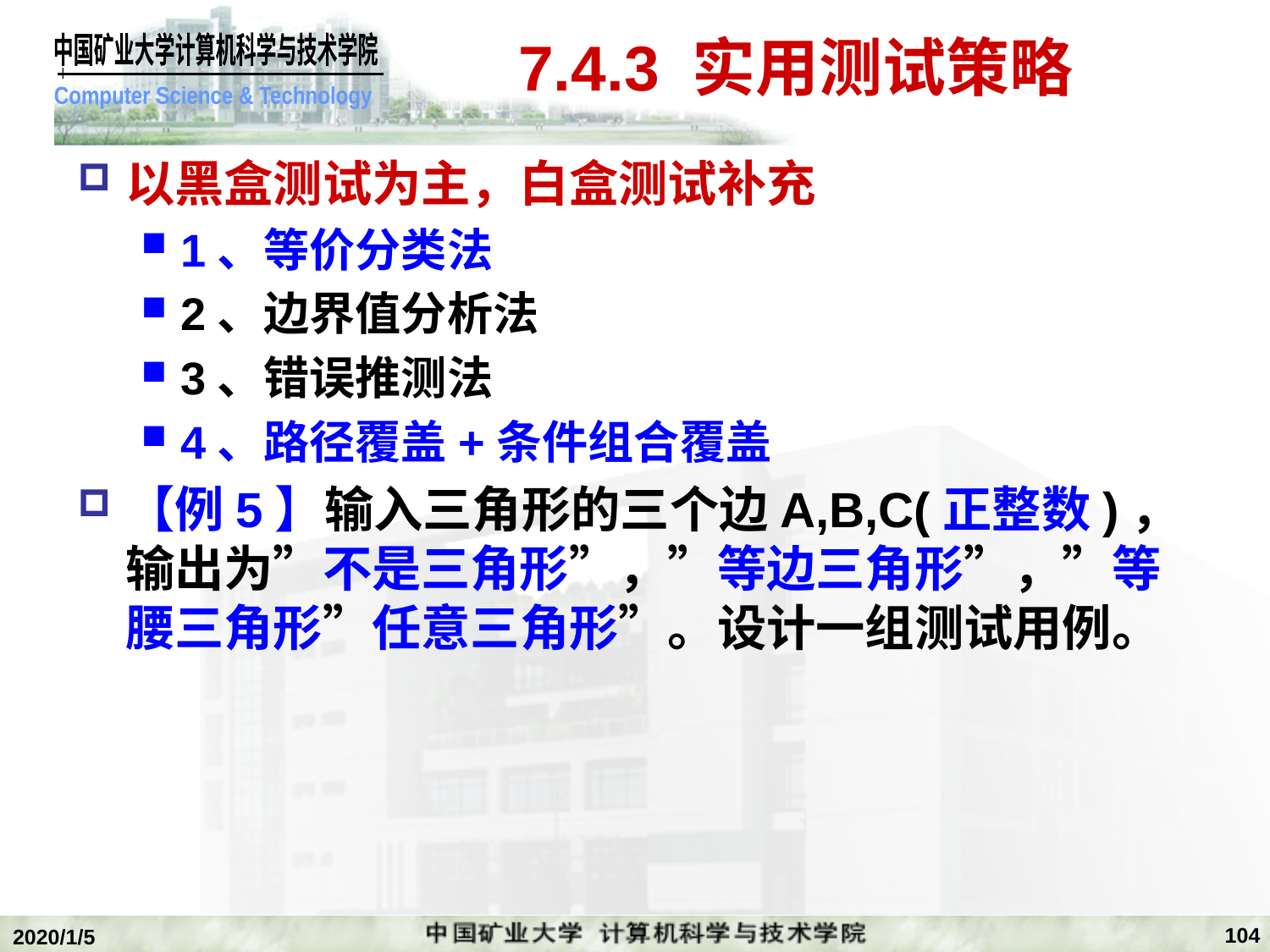

# 7.4.3 实用测试策略
以黑盒测试为主，白盒测试补充
1、等价分类法
2、边界值分析法
3、错误推测法
4、路径覆盖+条件组合覆盖
【例5】输入三角形的三个边A,B,C(正整数)，输出为”不是三角形”，”等边三角形”，”等腰三角形”任意三角形”。设计一组测试用例。
104
2020/1/5